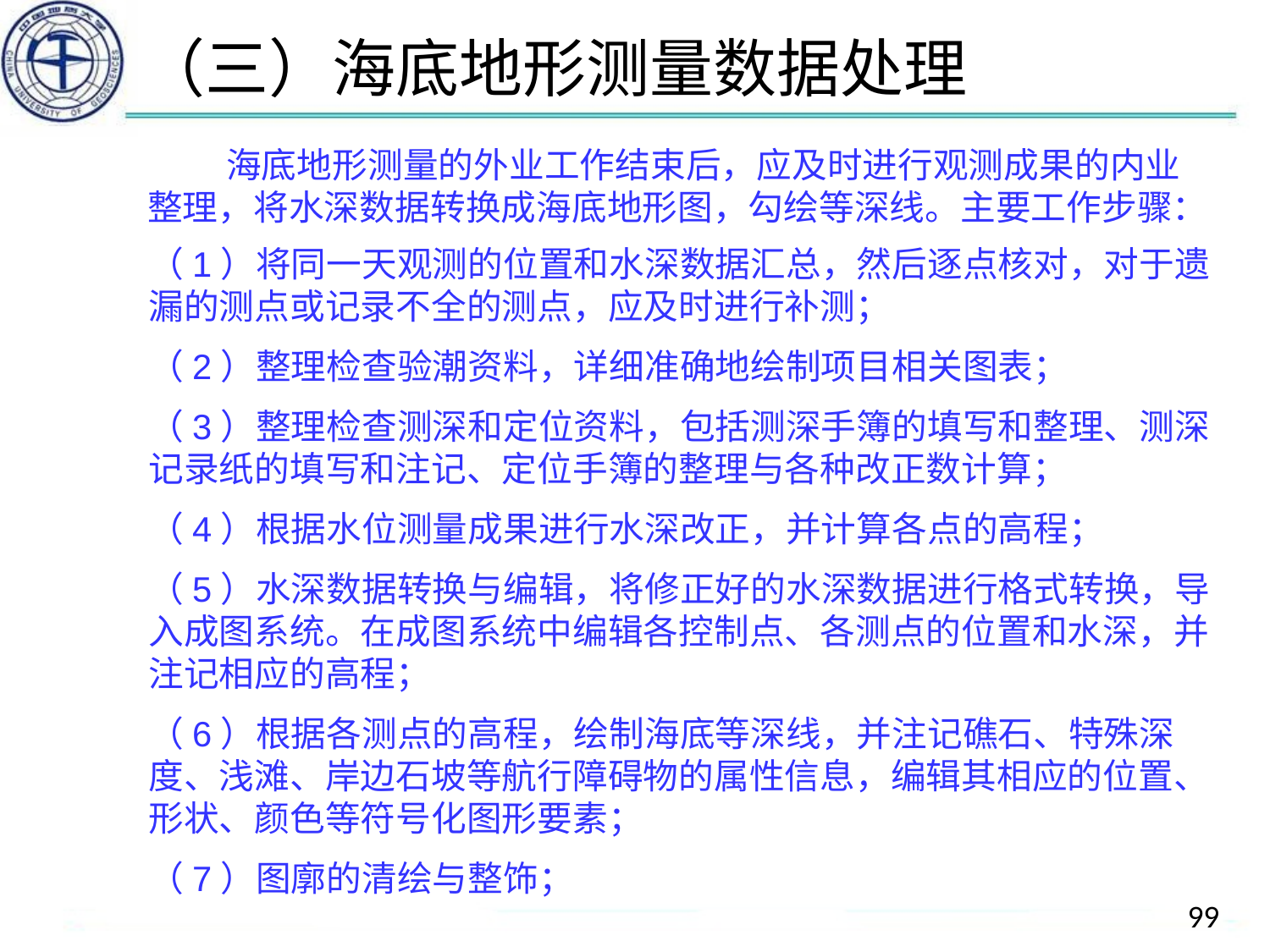

# （三）海底地形测量数据处理
         海底地形测量的外业工作结束后，应及时进行观测成果的内业整理，将水深数据转换成海底地形图，勾绘等深线。主要工作步骤：
（1）将同一天观测的位置和水深数据汇总，然后逐点核对，对于遗漏的测点或记录不全的测点，应及时进行补测；
（2）整理检查验潮资料，详细准确地绘制项目相关图表；
（3）整理检查测深和定位资料，包括测深手簿的填写和整理、测深记录纸的填写和注记、定位手簿的整理与各种改正数计算；
（4）根据水位测量成果进行水深改正，并计算各点的高程；
（5）水深数据转换与编辑，将修正好的水深数据进行格式转换，导入成图系统。在成图系统中编辑各控制点、各测点的位置和水深，并注记相应的高程；
（6）根据各测点的高程，绘制海底等深线，并注记礁石、特殊深度、浅滩、岸边石坡等航行障碍物的属性信息，编辑其相应的位置、形状、颜色等符号化图形要素；
（7）图廓的清绘与整饰；
99